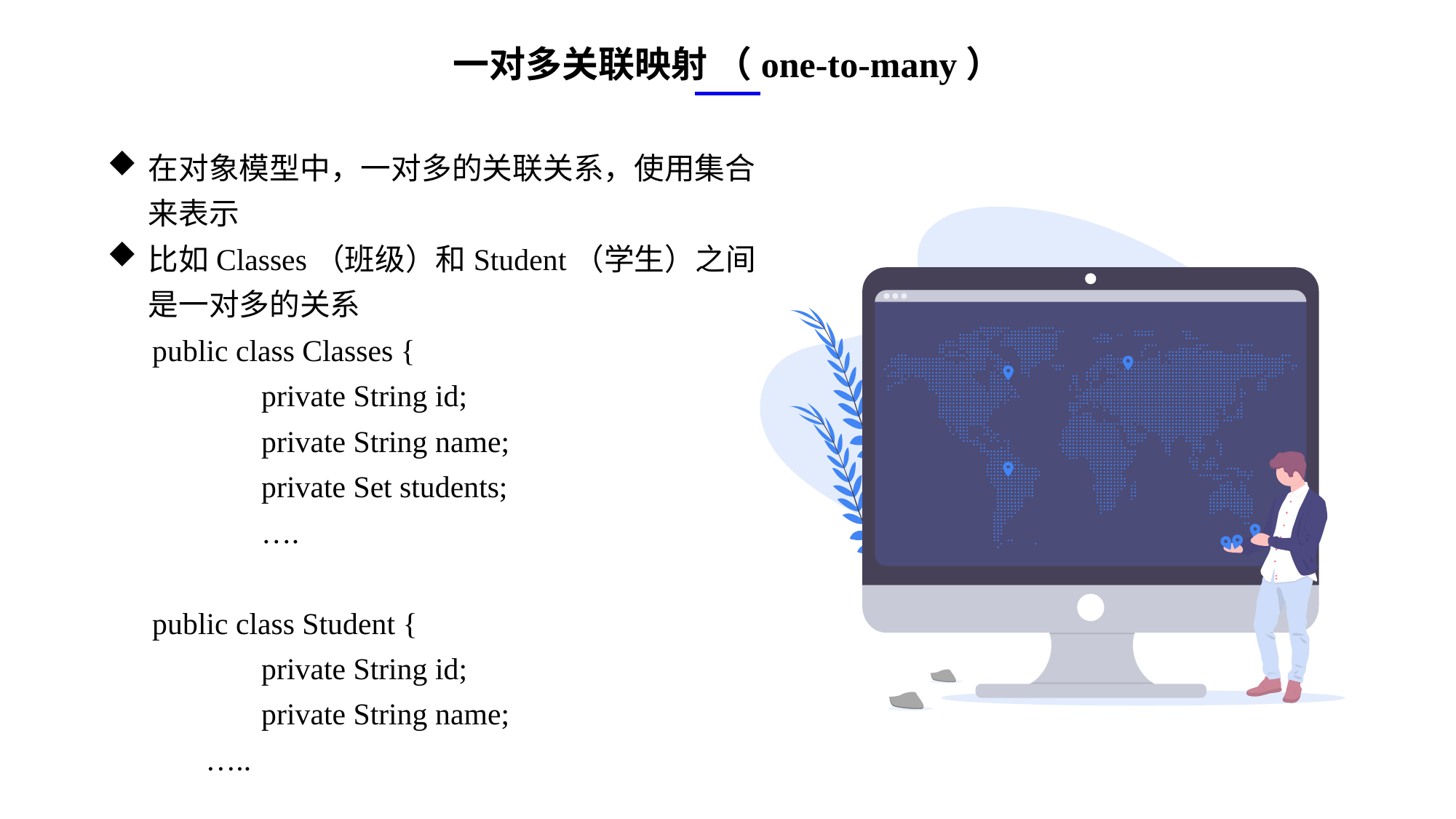

一对多关联映射 （one-to-many）
在对象模型中，一对多的关联关系，使用集合来表示
比如Classes（班级）和Student（学生）之间是一对多的关系
public class Classes {
	private String id;
	private String name;
	private Set students;
	….

public class Student {
	private String id;
	private String name;
       …..

e7d195523061f1c0ae0eb3eed39d2bcef4622b2499a05fe6567B54A876BEB457BD1EB8EBE9915191D1FA2E860D28D251AB291D9CBBDD28D4BD16020FD75D8281481517FC21E86E4C931520AFA1087E92E357E3DB373CA326F6F926B1A67F681E99E875FFD293B2C32B3919AE4D43F9436862A7DD54F9346DF3662D8AB7319030EF75D53FF682DE13